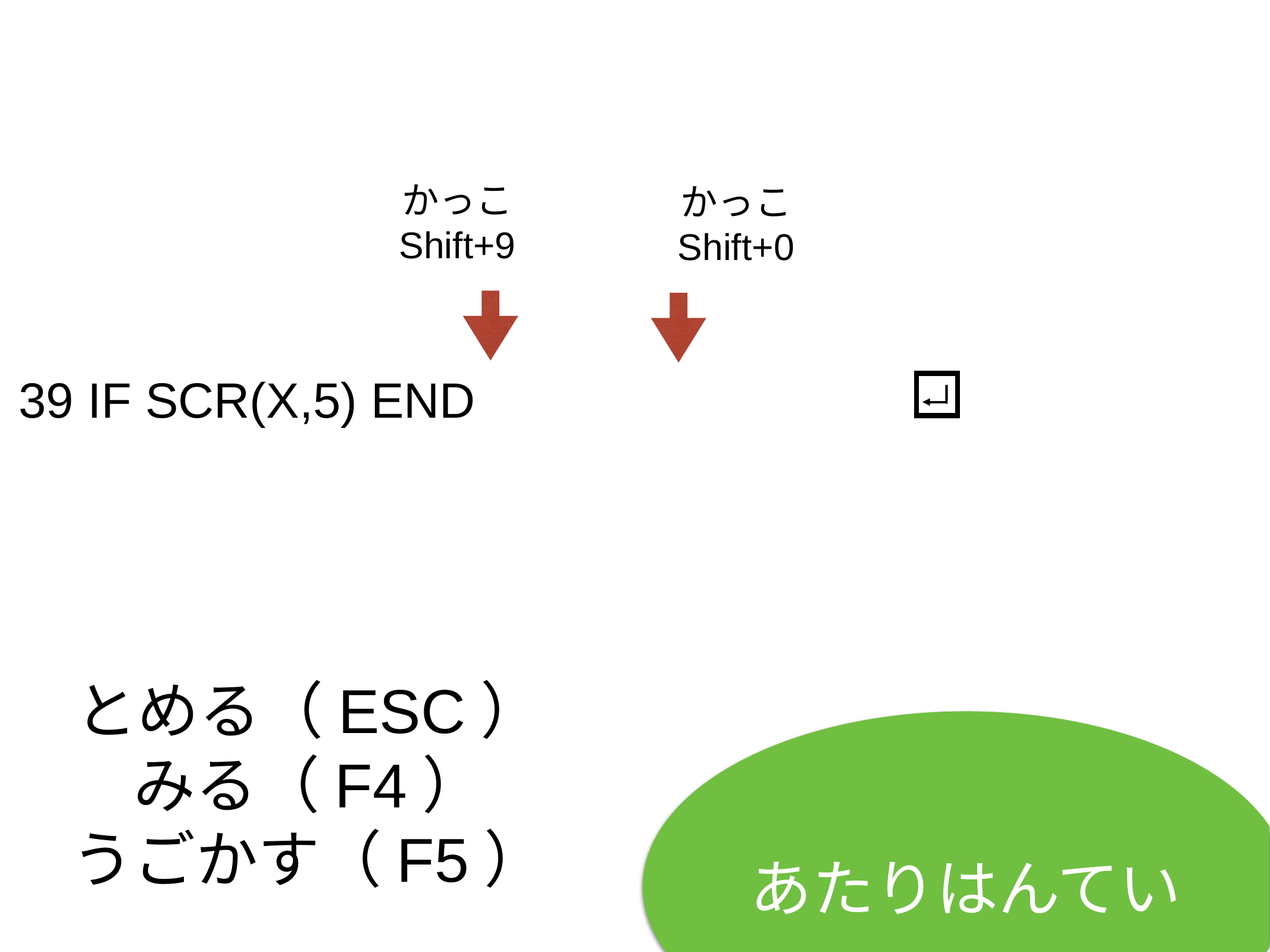

かっこ
Shift+9
かっこ
Shift+0

39 IF SCR(X,5) END

# とめる（ESC）
みる（F4）
うごかす（F5）
あたりはんてい